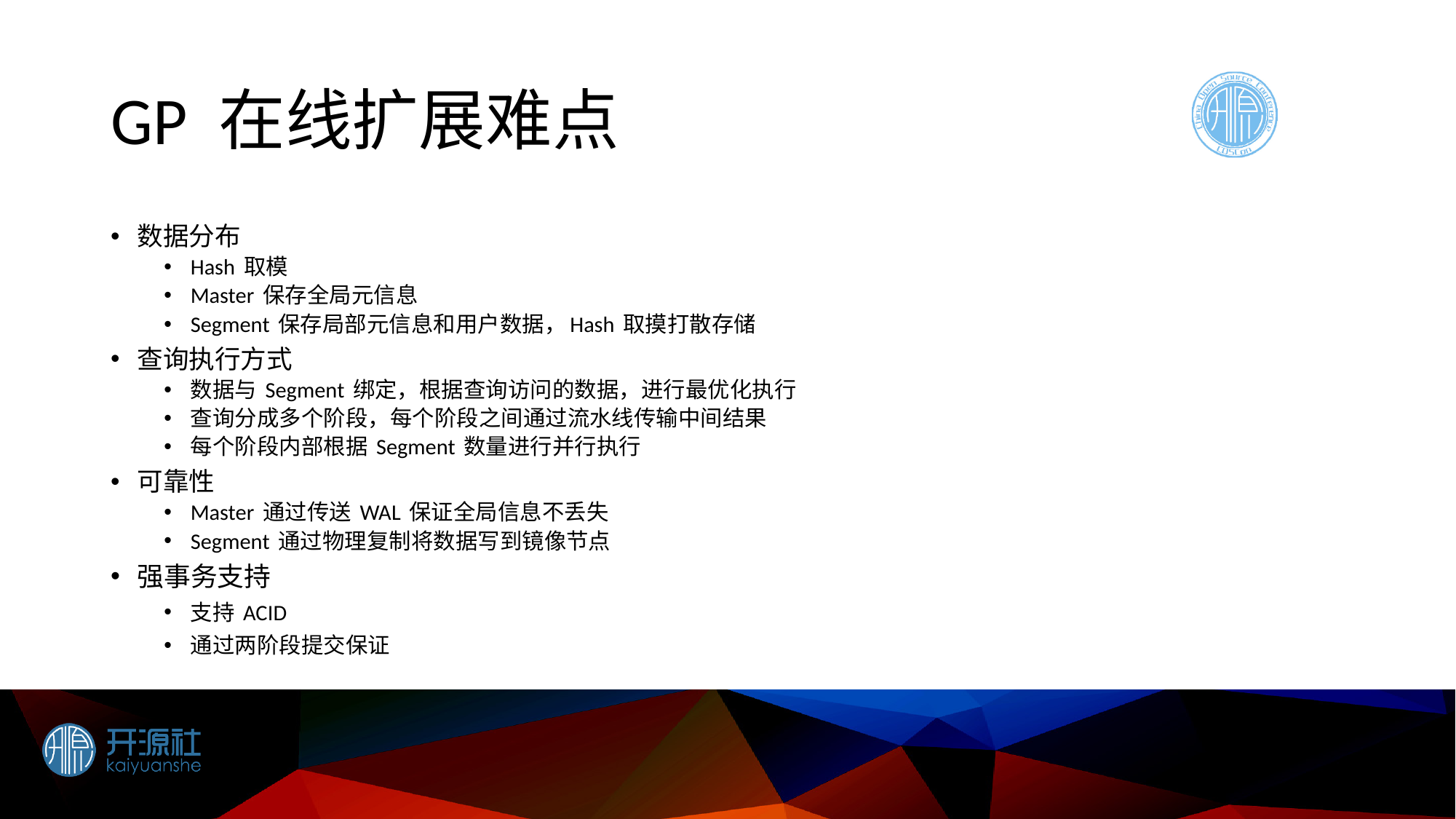

# GP 在线扩展难点
数据分布
Hash 取模
Master 保存全局元信息
Segment 保存局部元信息和用户数据，Hash 取摸打散存储
查询执行方式
数据与 Segment 绑定，根据查询访问的数据，进行最优化执行
查询分成多个阶段，每个阶段之间通过流水线传输中间结果
每个阶段内部根据 Segment 数量进行并行执行
可靠性
Master 通过传送 WAL 保证全局信息不丢失
Segment 通过物理复制将数据写到镜像节点
强事务支持
支持 ACID
通过两阶段提交保证